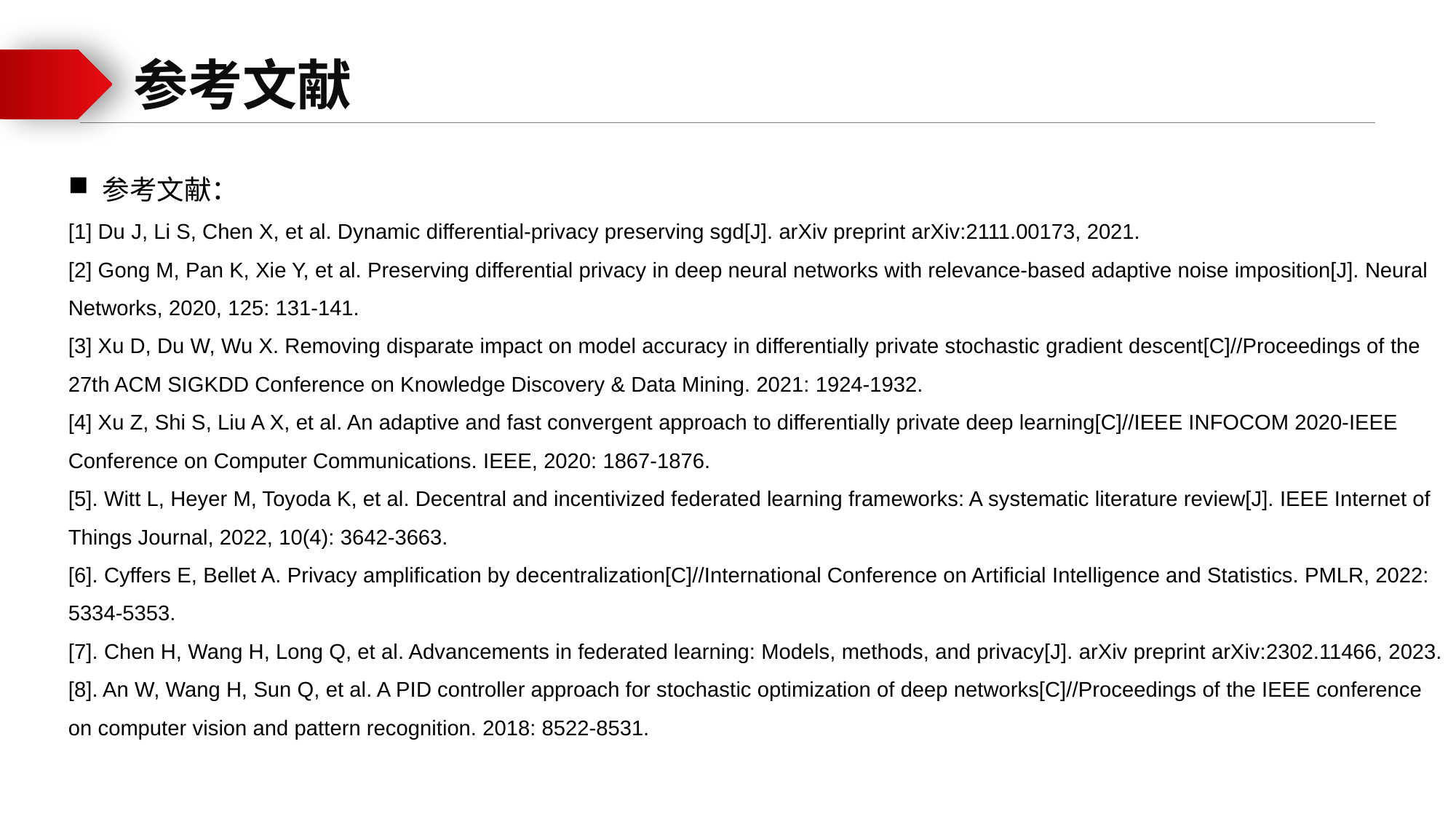

参考文献
参考文献：
[1] Du J, Li S, Chen X, et al. Dynamic differential-privacy preserving sgd[J]. arXiv preprint arXiv:2111.00173, 2021.
[2] Gong M, Pan K, Xie Y, et al. Preserving differential privacy in deep neural networks with relevance-based adaptive noise imposition[J]. Neural Networks, 2020, 125: 131-141.
[3] Xu D, Du W, Wu X. Removing disparate impact on model accuracy in differentially private stochastic gradient descent[C]//Proceedings of the 27th ACM SIGKDD Conference on Knowledge Discovery & Data Mining. 2021: 1924-1932.
[4] Xu Z, Shi S, Liu A X, et al. An adaptive and fast convergent approach to differentially private deep learning[C]//IEEE INFOCOM 2020-IEEE Conference on Computer Communications. IEEE, 2020: 1867-1876.
[5]. Witt L, Heyer M, Toyoda K, et al. Decentral and incentivized federated learning frameworks: A systematic literature review[J]. IEEE Internet of Things Journal, 2022, 10(4): 3642-3663.
[6]. Cyffers E, Bellet A. Privacy amplification by decentralization[C]//International Conference on Artificial Intelligence and Statistics. PMLR, 2022: 5334-5353.
[7]. Chen H, Wang H, Long Q, et al. Advancements in federated learning: Models, methods, and privacy[J]. arXiv preprint arXiv:2302.11466, 2023.
[8]. An W, Wang H, Sun Q, et al. A PID controller approach for stochastic optimization of deep networks[C]//Proceedings of the IEEE conference on computer vision and pattern recognition. 2018: 8522-8531.